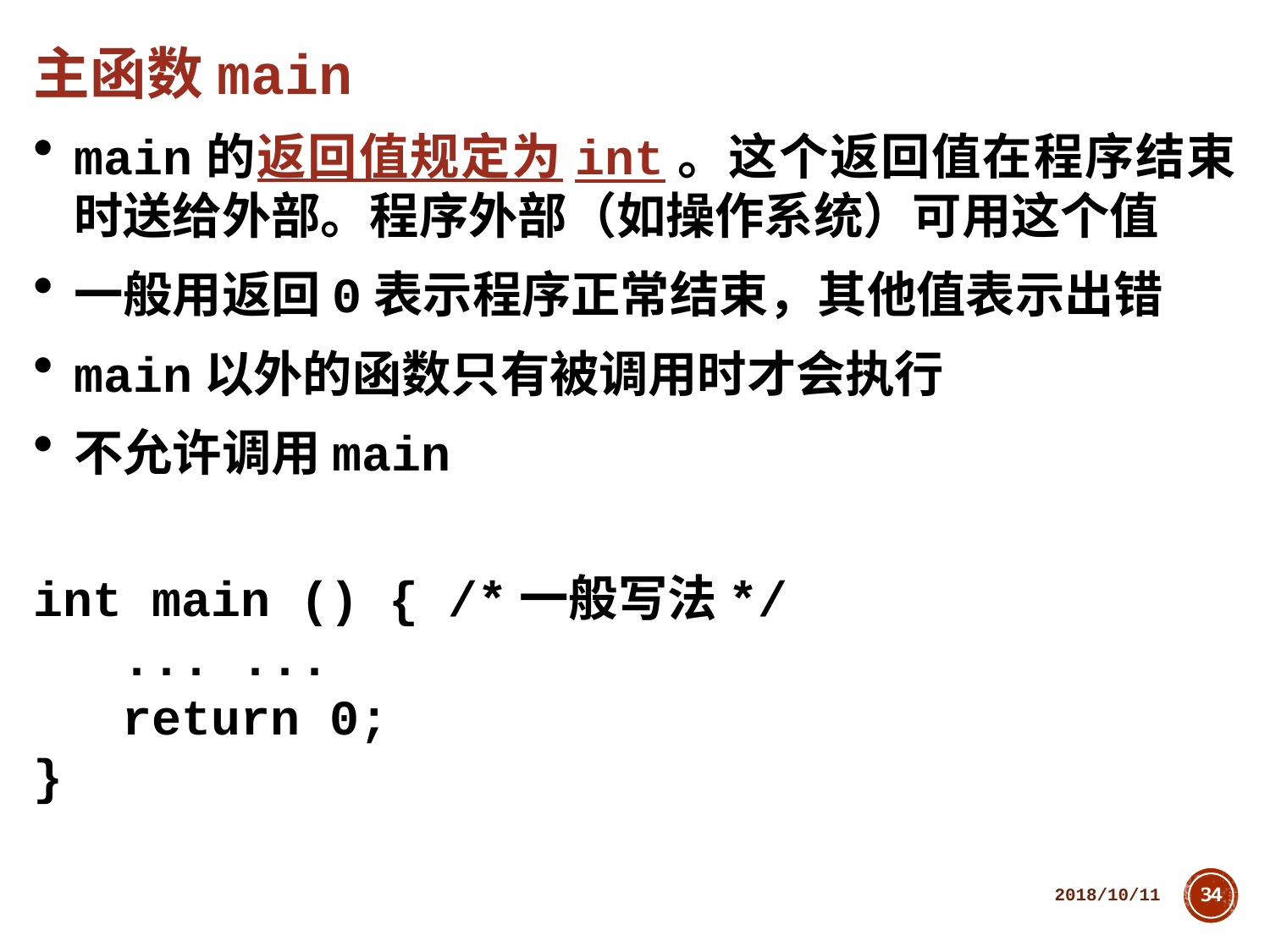

主函数main
main的返回值规定为int。这个返回值在程序结束时送给外部。程序外部（如操作系统）可用这个值
一般用返回0表示程序正常结束，其他值表示出错
main以外的函数只有被调用时才会执行
不允许调用main
int main () { /*一般写法*/
   ... ...
   return 0;
}
2018/10/11
34